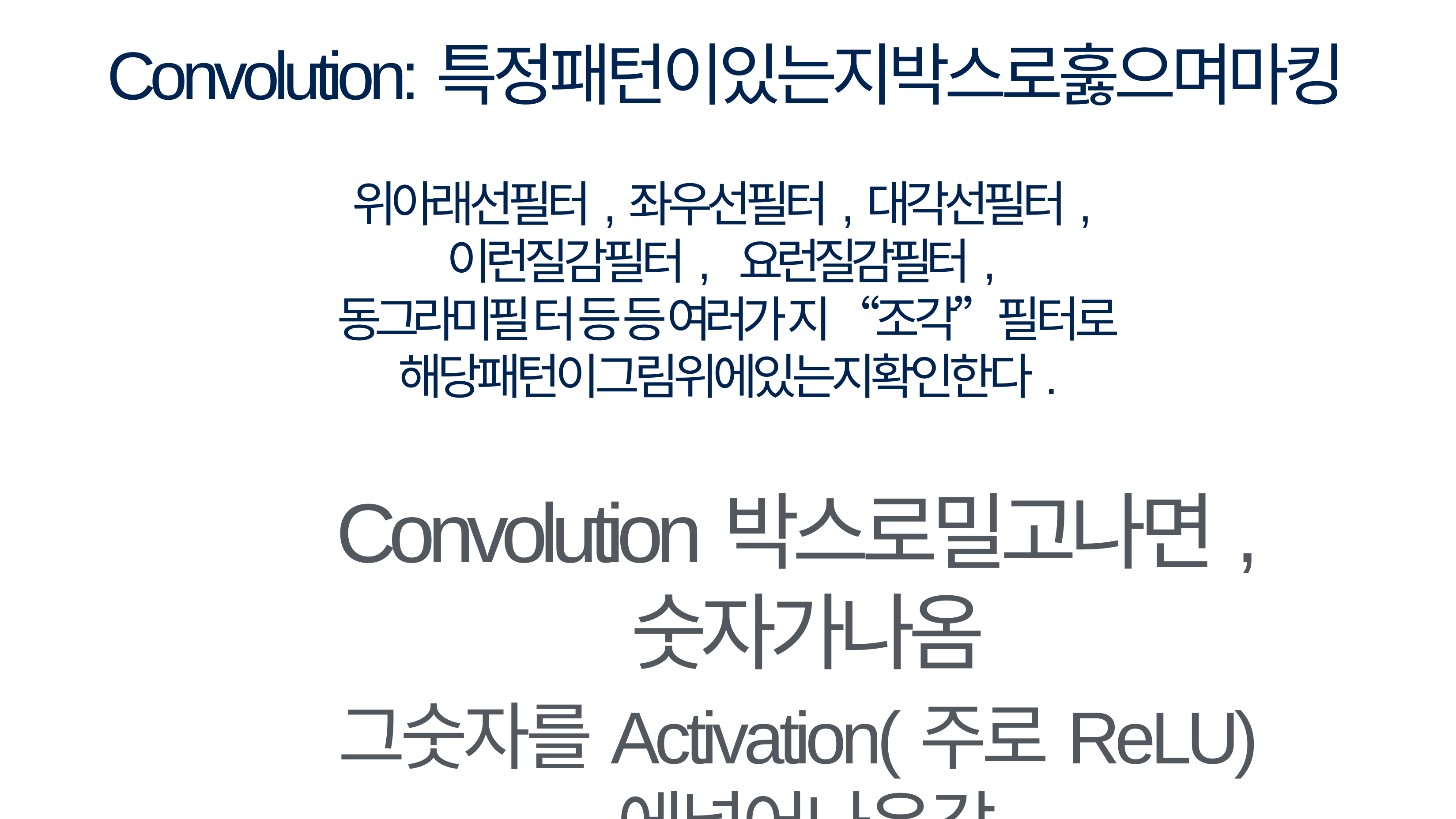

Convolution:특정패턴이있는지박스로훓으며마킹
위아래선필터,좌우선필터,대각선필터,이런질감필터,  요런질감필터,동그라미필터등등여러가지“조각”필터로  해당패턴이그림위에있는지확인한다.

Convolution박스로밀고나면,숫자가나옴
그숫자를Activation(주로ReLU)에넣어나온값
이걸로이미지지도를새로그린다.